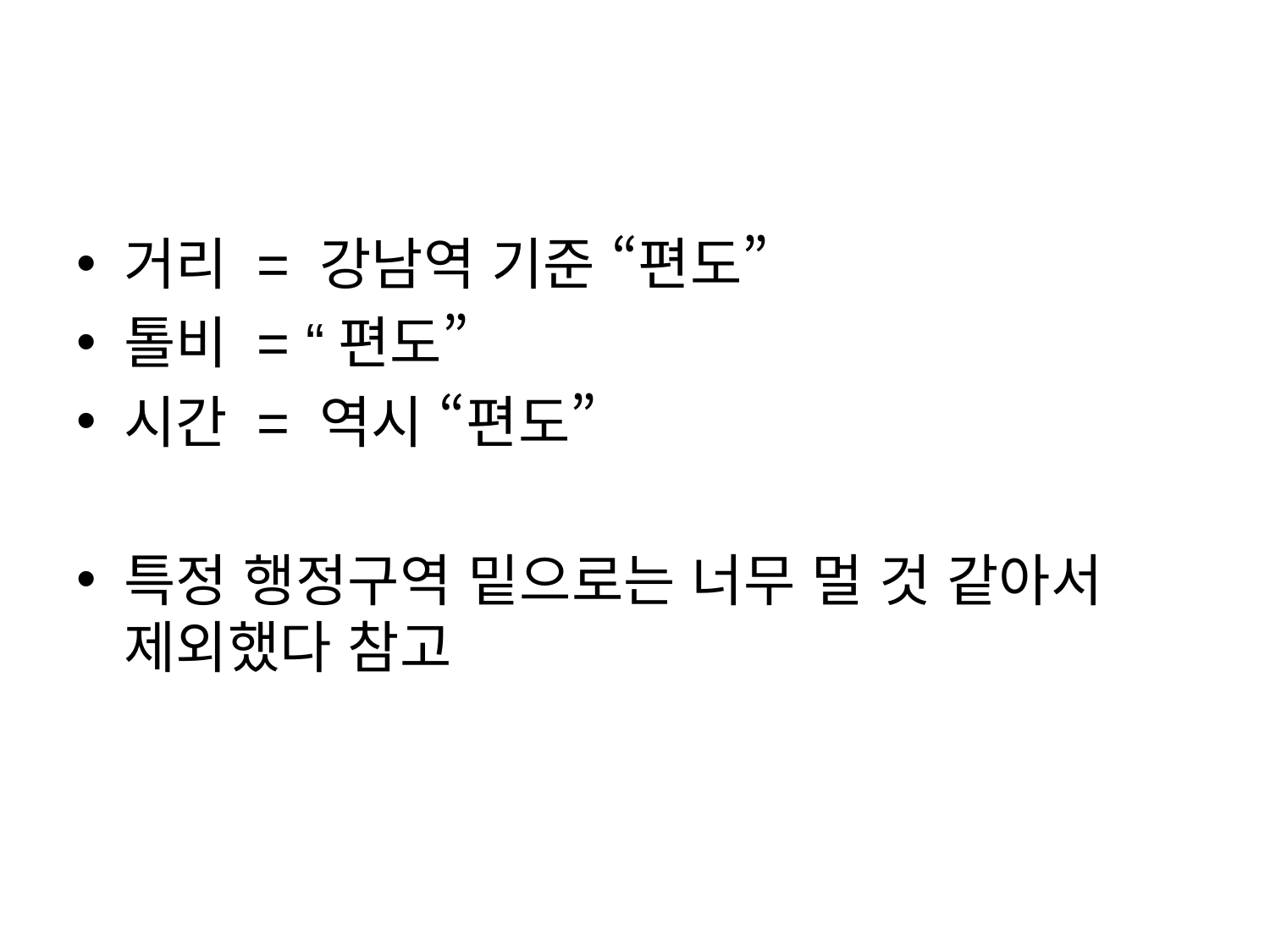

#
거리 = 강남역 기준 “편도”
톨비 = “편도”
시간 = 역시 “편도”

특정 행정구역 밑으로는 너무 멀 것 같아서 제외했다 참고